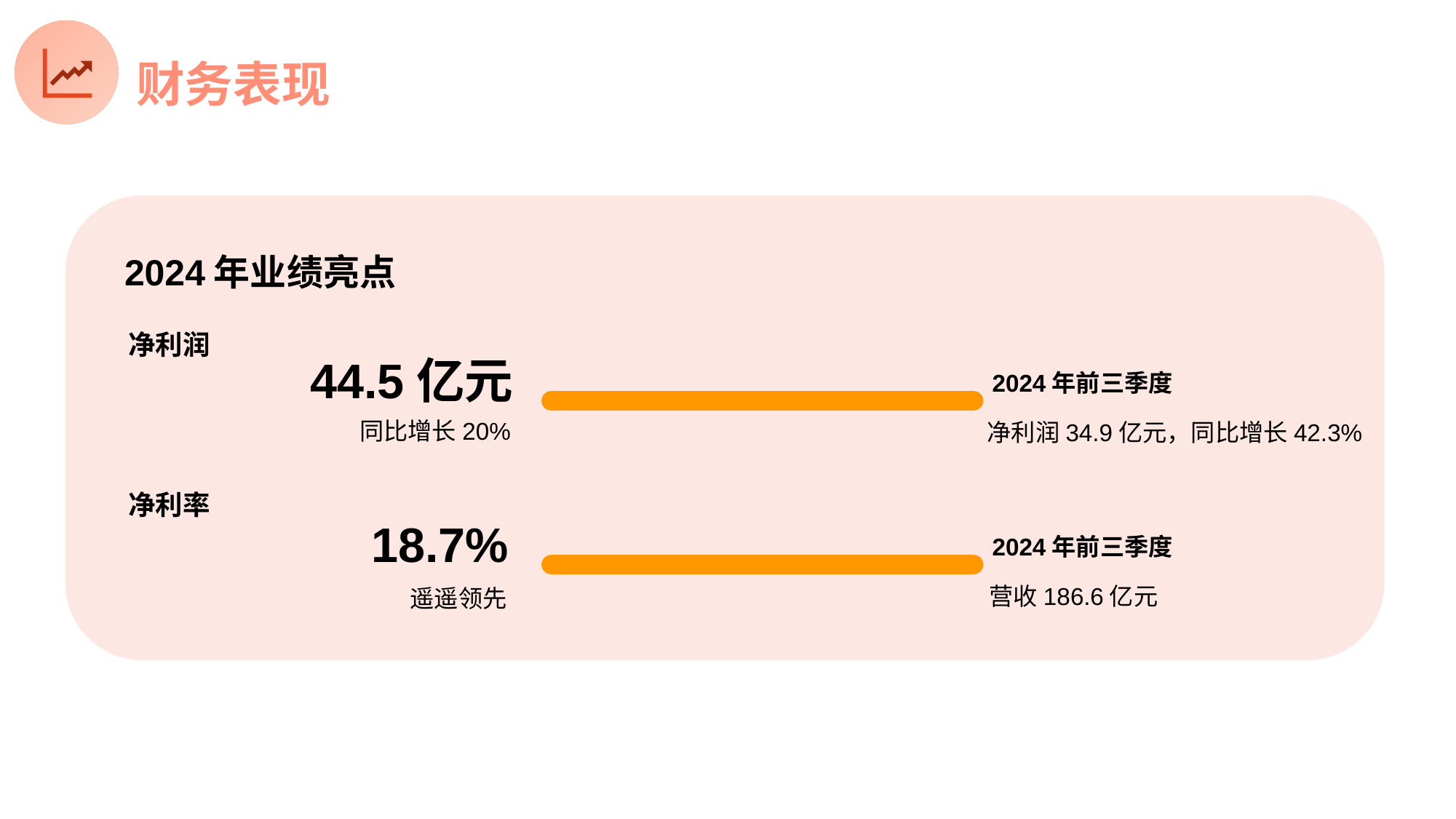

财务表现

2024年业绩亮点
净利润
44.5亿元
2024年前三季度

同比增长20%
净利润34.9亿元，同比增长42.3%
净利率
18.7%
2024年前三季度

营收186.6亿元
遥遥领先